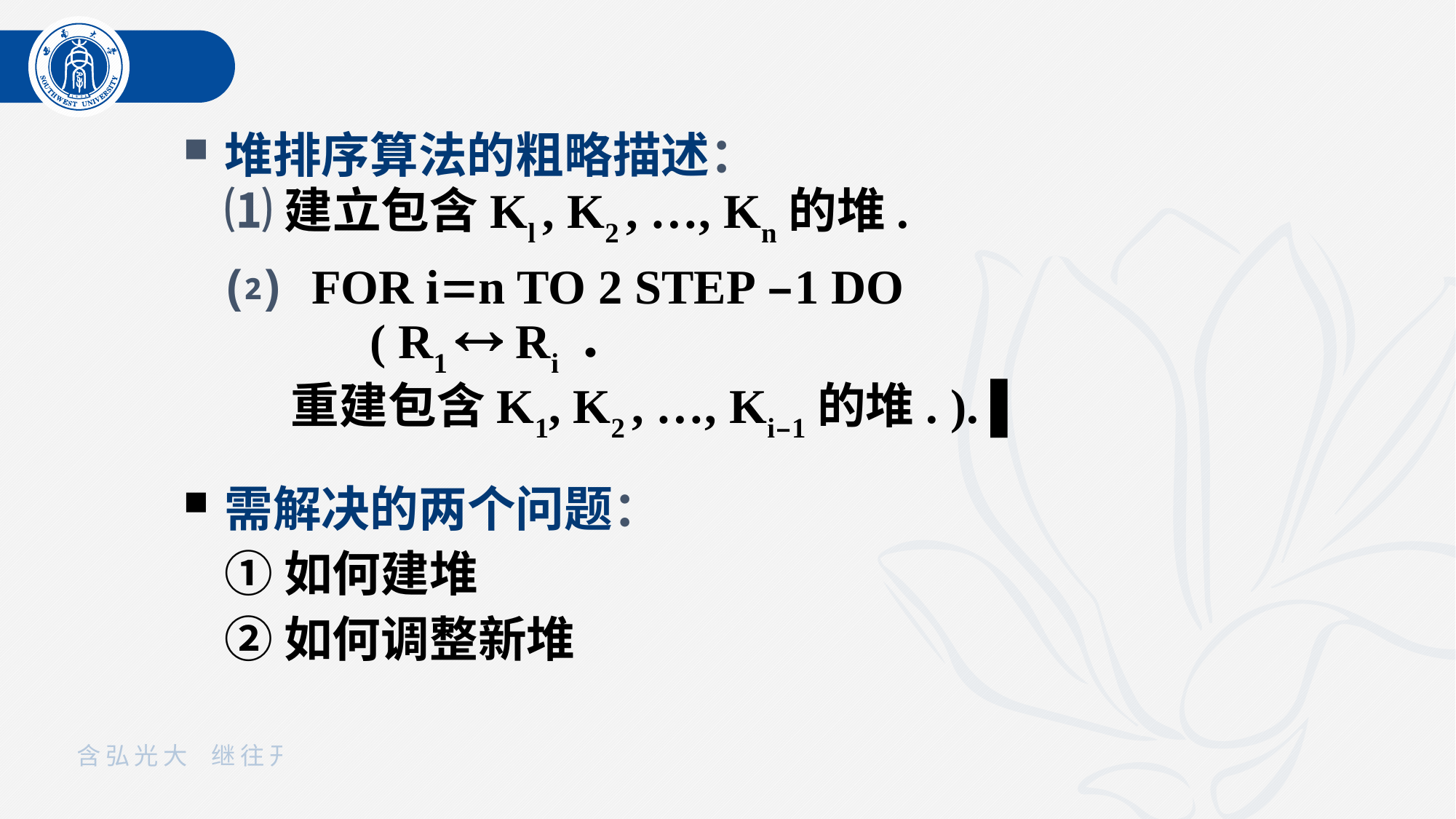

堆排序算法的粗略描述：
⑴ 建立包含Kl , K2 , …, Kn的堆.
⑵ FOR i=n TO 2 STEP –1 DO
     ( R1 ↔ Ri ．
      重建包含K1, K2 , …, Ki–1的堆. ). ▌
需解决的两个问题：
① 如何建堆
② 如何调整新堆